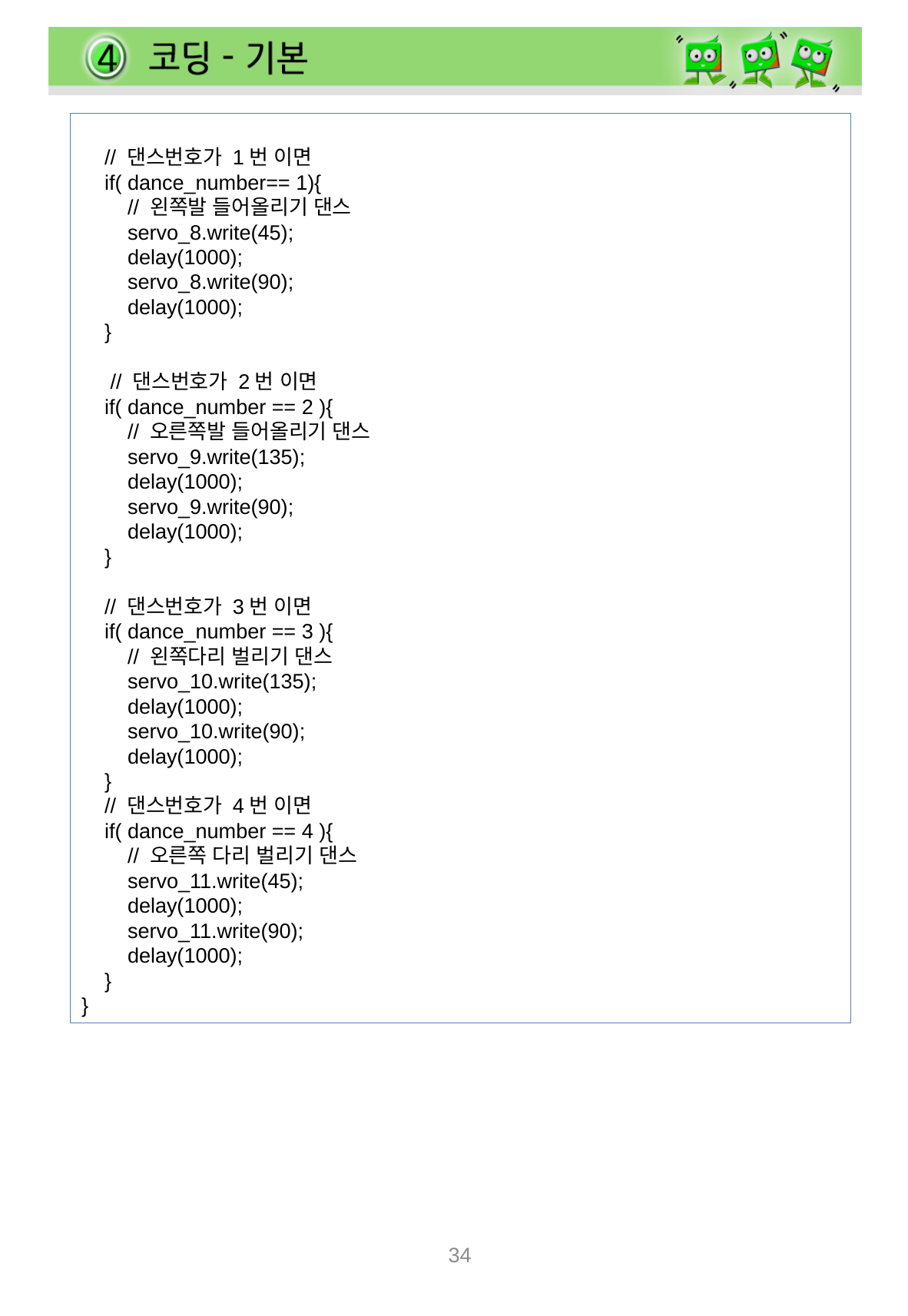

// 댄스번호가 1번 이면
    if( dance_number== 1){
        // 왼쪽발 들어올리기 댄스
        servo_8.write(45);
        delay(1000);
        servo_8.write(90);
        delay(1000);
    }

     // 댄스번호가 2번 이면
    if( dance_number == 2 ){
        // 오른쪽발 들어올리기 댄스
        servo_9.write(135);
        delay(1000);
        servo_9.write(90);
        delay(1000);
    }

    // 댄스번호가 3번 이면
    if( dance_number == 3 ){
        // 왼쪽다리 벌리기 댄스
        servo_10.write(135);
        delay(1000);
        servo_10.write(90);
        delay(1000);
    }
    // 댄스번호가 4번 이면
    if( dance_number == 4 ){
        // 오른쪽 다리 벌리기 댄스
        servo_11.write(45);
        delay(1000);
        servo_11.write(90);
        delay(1000);
    }
}
34